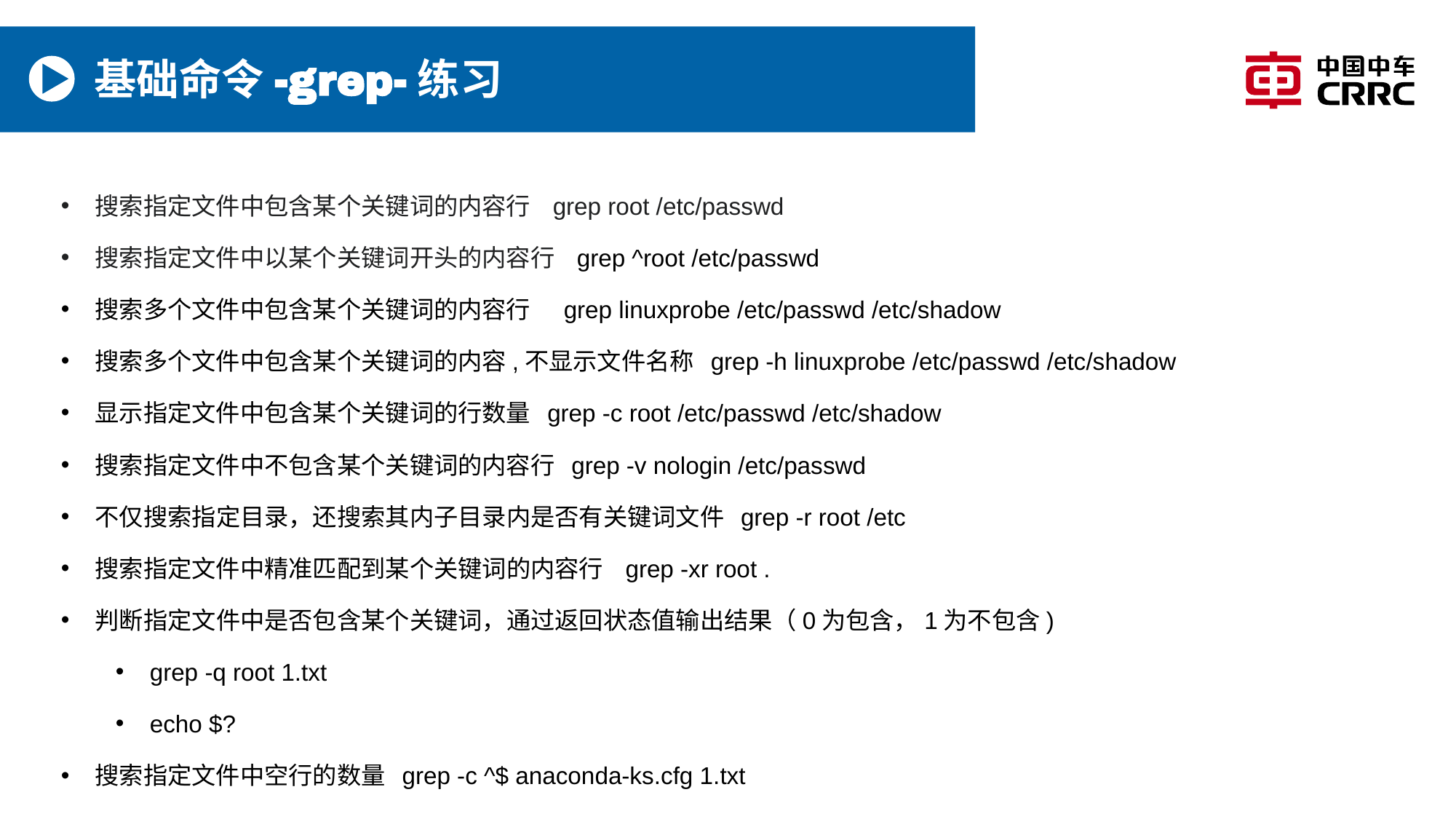

# 基础命令-grep-练习
搜索指定文件中包含某个关键词的内容行   grep root /etc/passwd
搜索指定文件中以某个关键词开头的内容行   grep ^root /etc/passwd
搜索多个文件中包含某个关键词的内容行     grep linuxprobe /etc/passwd /etc/shadow
搜索多个文件中包含某个关键词的内容,不显示文件名称  grep -h linuxprobe /etc/passwd /etc/shadow
显示指定文件中包含某个关键词的行数量  grep -c root /etc/passwd /etc/shadow
搜索指定文件中不包含某个关键词的内容行  grep -v nologin /etc/passwd
不仅搜索指定目录，还搜索其内子目录内是否有关键词文件  grep -r root /etc
搜索指定文件中精准匹配到某个关键词的内容行   grep -xr root .
判断指定文件中是否包含某个关键词，通过返回状态值输出结果（0为包含，1为不包含)
grep -q root 1.txt
echo $?
搜索指定文件中空行的数量  grep -c ^$ anaconda-ks.cfg 1.txt
13